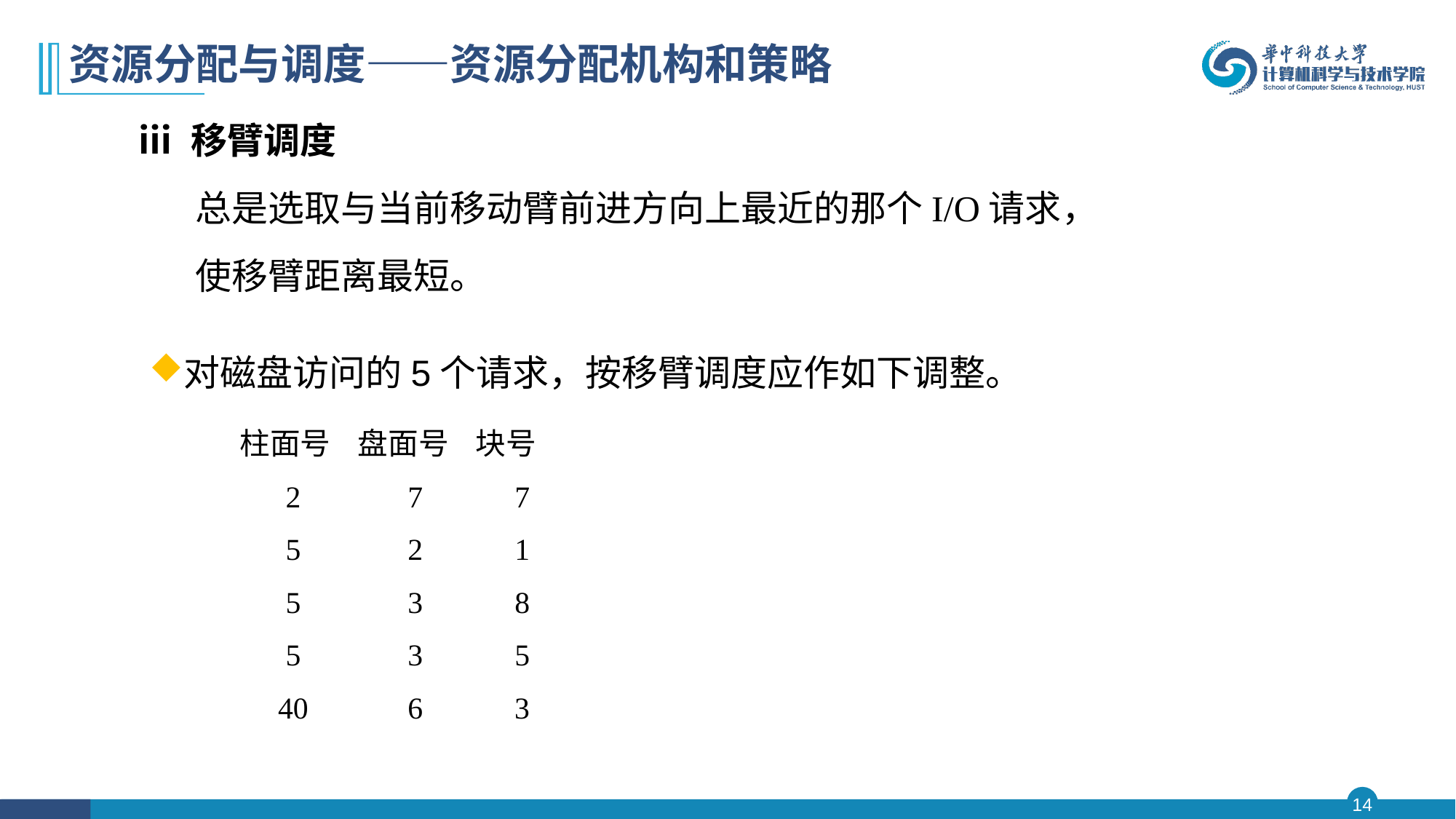

# 资源分配与调度——资源分配机构和策略
ⅲ 移臂调度
      总是选取与当前移动臂前进方向上最近的那个I/O请求，
      使移臂距离最短。
对磁盘访问的5个请求，按移臂调度应作如下调整。
柱面号    盘面号    块号
      2              7            7
      5              2            1
      5              3            8
      5              3            5
     40             6            3